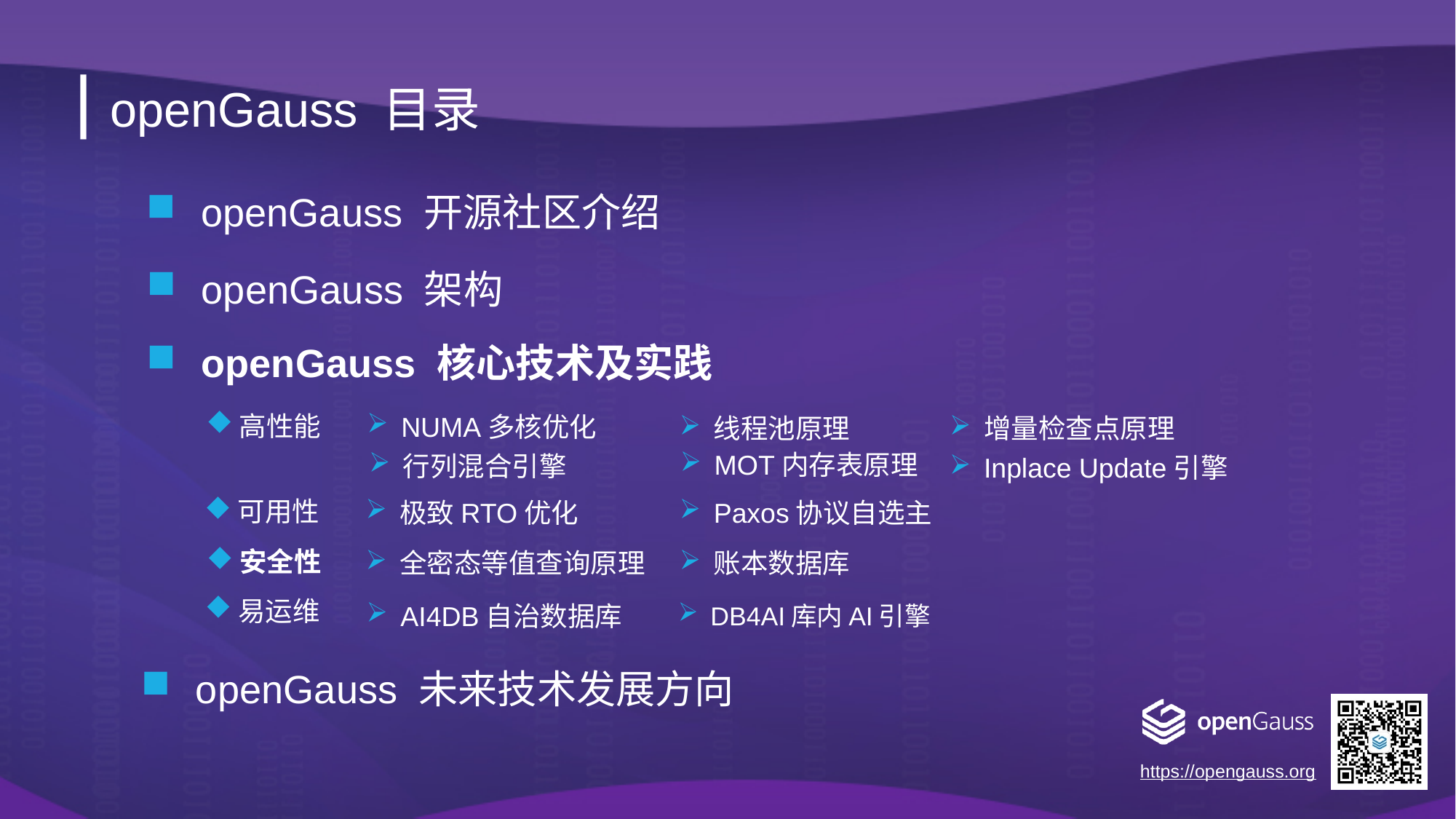

openGauss 目录
openGauss 开源社区介绍
openGauss 架构
openGauss 核心技术及实践
高性能
NUMA多核优化
线程池原理
增量检查点原理
MOT内存表原理
行列混合引擎
Inplace Update引擎
可用性
极致RTO优化
Paxos协议自选主
安全性
全密态等值查询原理
账本数据库
易运维
AI4DB自治数据库
DB4AI库内AI引擎
openGauss 未来技术发展方向